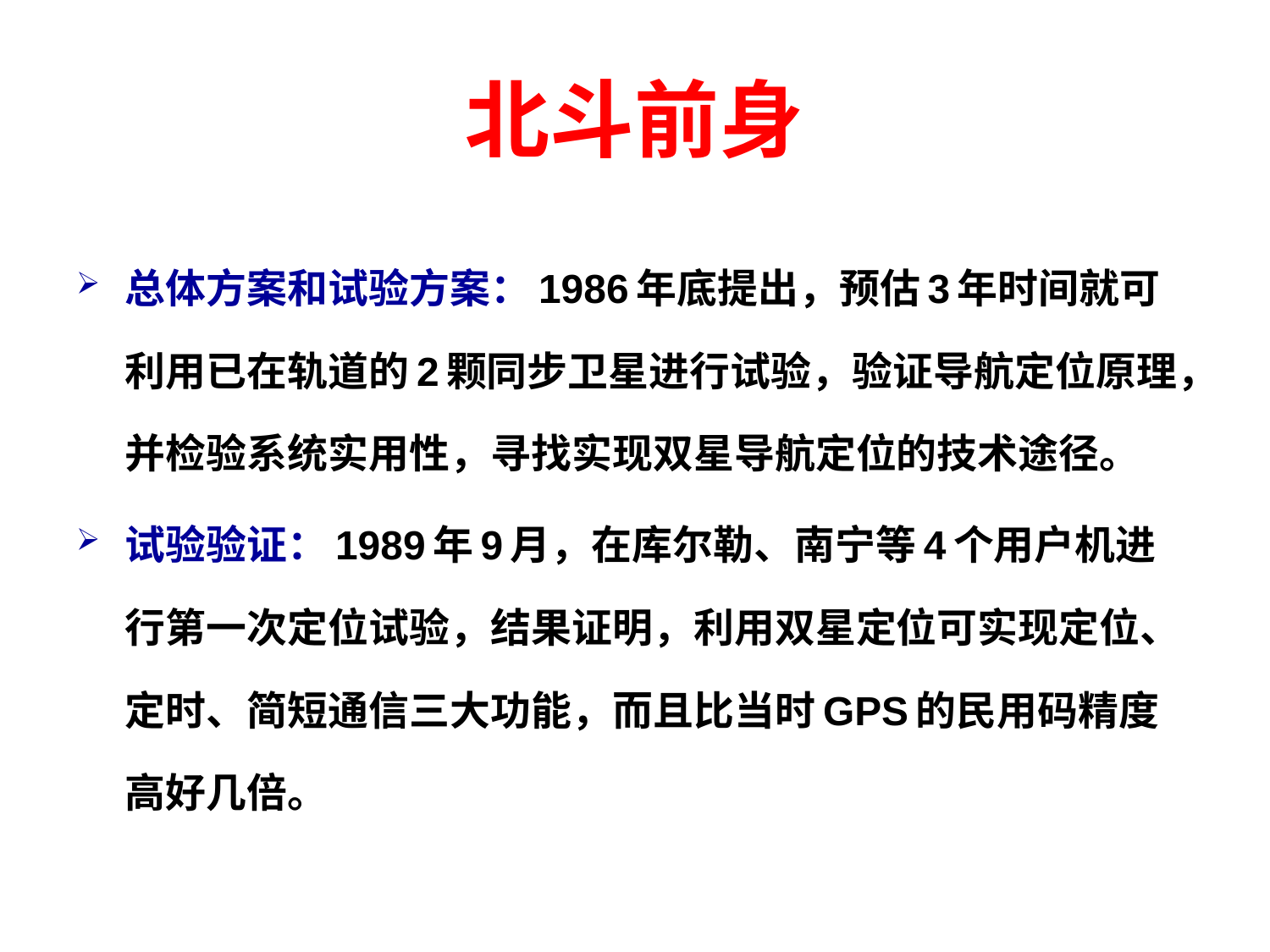

# 北斗前身

总体方案和试验方案：1986年底提出，预估3年时间就可利用已在轨道的2颗同步卫星进行试验，验证导航定位原理，并检验系统实用性，寻找实现双星导航定位的技术途径。
试验验证：1989年9月，在库尔勒、南宁等4个用户机进行第一次定位试验，结果证明，利用双星定位可实现定位、定时、简短通信三大功能，而且比当时GPS的民用码精度高好几倍。